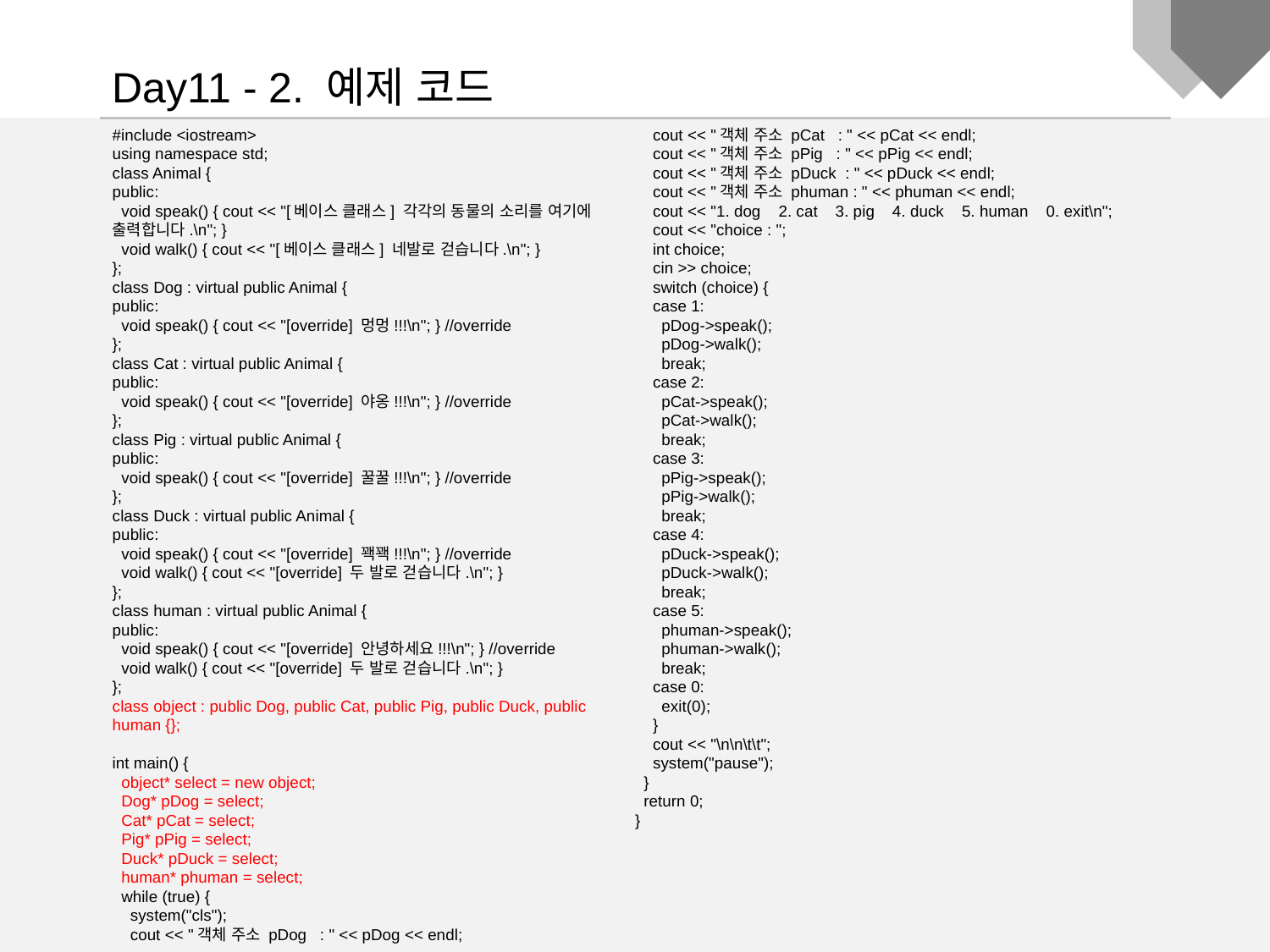

Day11 - 2. 예제 코드
#include <iostream>
using namespace std;
class Animal {
public:
  void speak() { cout << "[베이스 클래스] 각각의 동물의 소리를 여기에 출력합니다.\n"; }
  void walk() { cout << "[베이스 클래스] 네발로 걷습니다.\n"; }
};
class Dog : virtual public Animal {
public:
  void speak() { cout << "[override] 멍멍!!!\n"; } //override
};
class Cat : virtual public Animal {
public:
  void speak() { cout << "[override] 야옹!!!\n"; } //override
};
class Pig : virtual public Animal {
public:
  void speak() { cout << "[override] 꿀꿀!!!\n"; } //override
};
class Duck : virtual public Animal {
public:
  void speak() { cout << "[override] 꽥꽥!!!\n"; } //override
  void walk() { cout << "[override] 두 발로 걷습니다.\n"; }
};
class human : virtual public Animal {
public:
  void speak() { cout << "[override] 안녕하세요!!!\n"; } //override
  void walk() { cout << "[override] 두 발로 걷습니다.\n"; }
};
class object : public Dog, public Cat, public Pig, public Duck, public human {};

int main() {
  object* select = new object;
  Dog* pDog = select;
  Cat* pCat = select;
  Pig* pPig = select;
  Duck* pDuck = select;
  human* phuman = select;
  while (true) {
    system("cls");
    cout << "객체 주소 pDog   : " << pDog << endl;
    cout << "객체 주소 pCat   : " << pCat << endl;
    cout << "객체 주소 pPig   : " << pPig << endl;
    cout << "객체 주소 pDuck  : " << pDuck << endl;
    cout << "객체 주소 phuman : " << phuman << endl;
    cout << "1. dog    2. cat    3. pig    4. duck    5. human    0. exit\n";
    cout << "choice : ";
    int choice;
    cin >> choice;
    switch (choice) {
    case 1:
      pDog->speak();
      pDog->walk();
      break;
    case 2:
      pCat->speak();
      pCat->walk();
      break;
    case 3:
      pPig->speak();
      pPig->walk();
      break;
    case 4:
      pDuck->speak();
      pDuck->walk();
      break;
    case 5:
      phuman->speak();
      phuman->walk();
      break;
    case 0:
      exit(0);
    }
    cout << "\n\n\t\t";
    system("pause");
  }
  return 0;
}